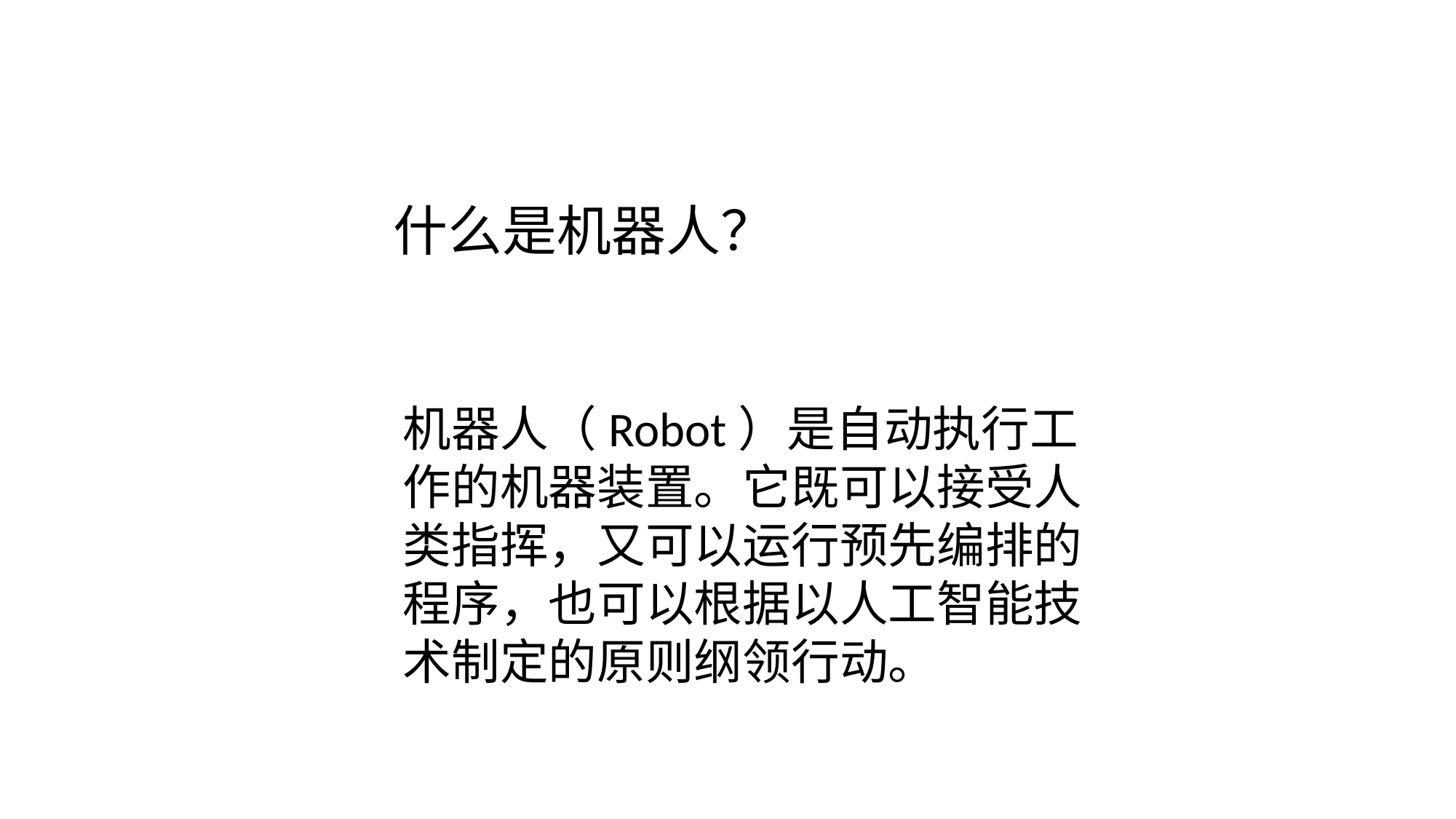

什么是机器人？
机器人（Robot）是自动执行工作的机器装置。它既可以接受人类指挥，又可以运行预先编排的程序，也可以根据以人工智能技术制定的原则纲领行动。